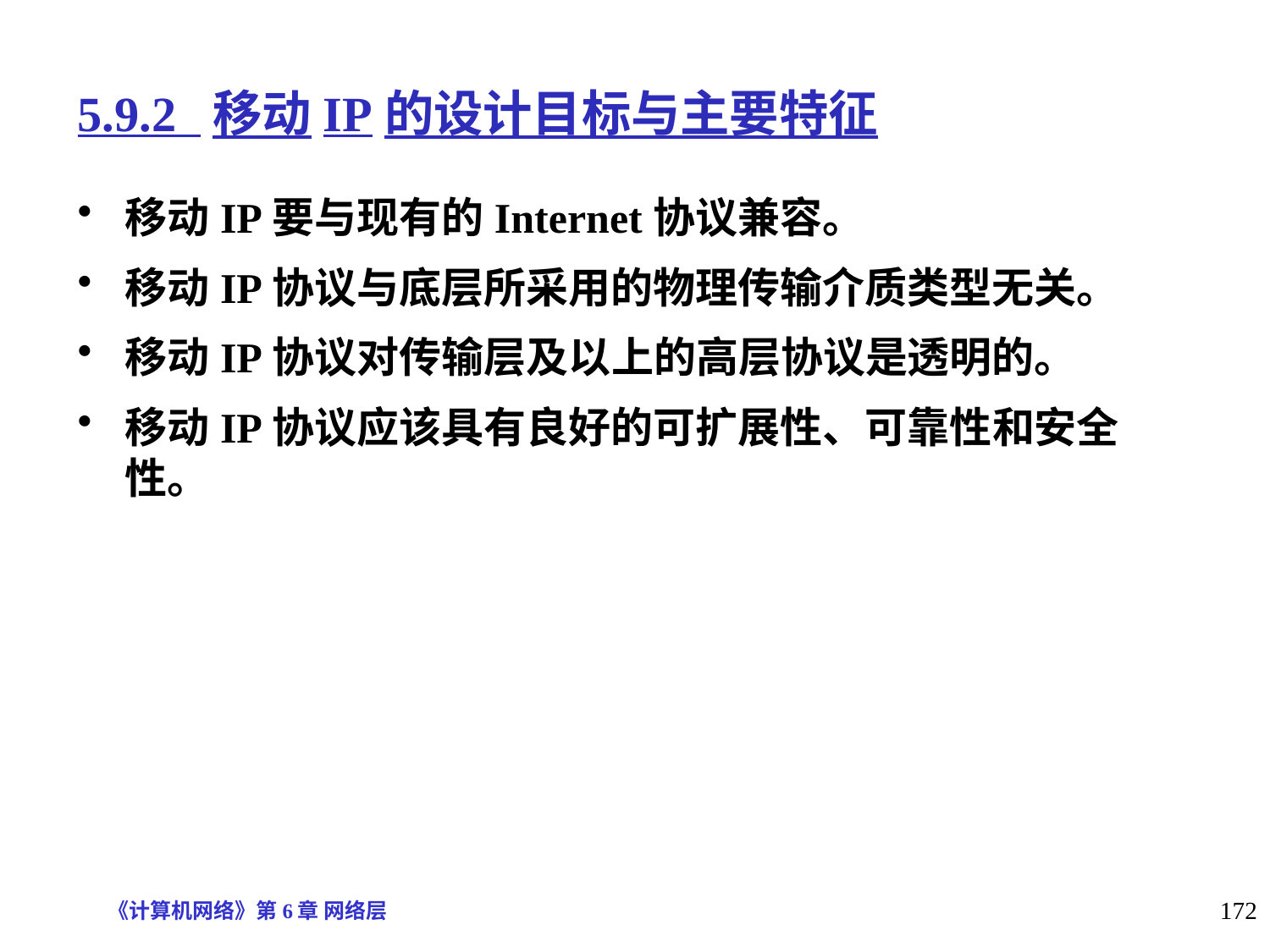

5.9.2  移动IP的设计目标与主要特征

移动IP要与现有的Internet协议兼容。
移动IP协议与底层所采用的物理传输介质类型无关。
移动IP协议对传输层及以上的高层协议是透明的。
移动IP协议应该具有良好的可扩展性、可靠性和安全性。

《计算机网络》第6章 网络层
172